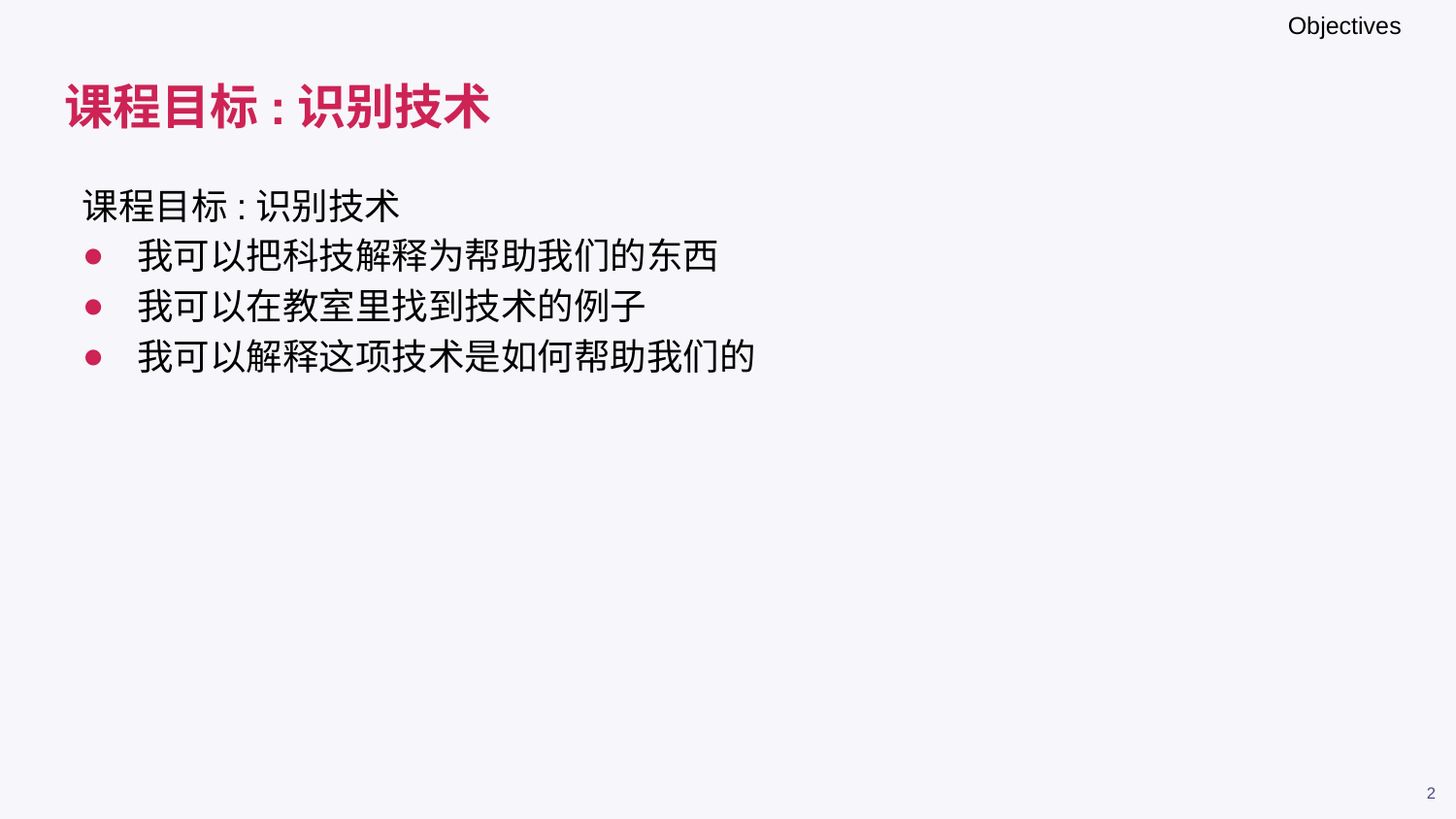

Objectives
# 课程目标:识别技术
课程目标:识别技术
我可以把科技解释为帮助我们的东西
我可以在教室里找到技术的例子
我可以解释这项技术是如何帮助我们的
2